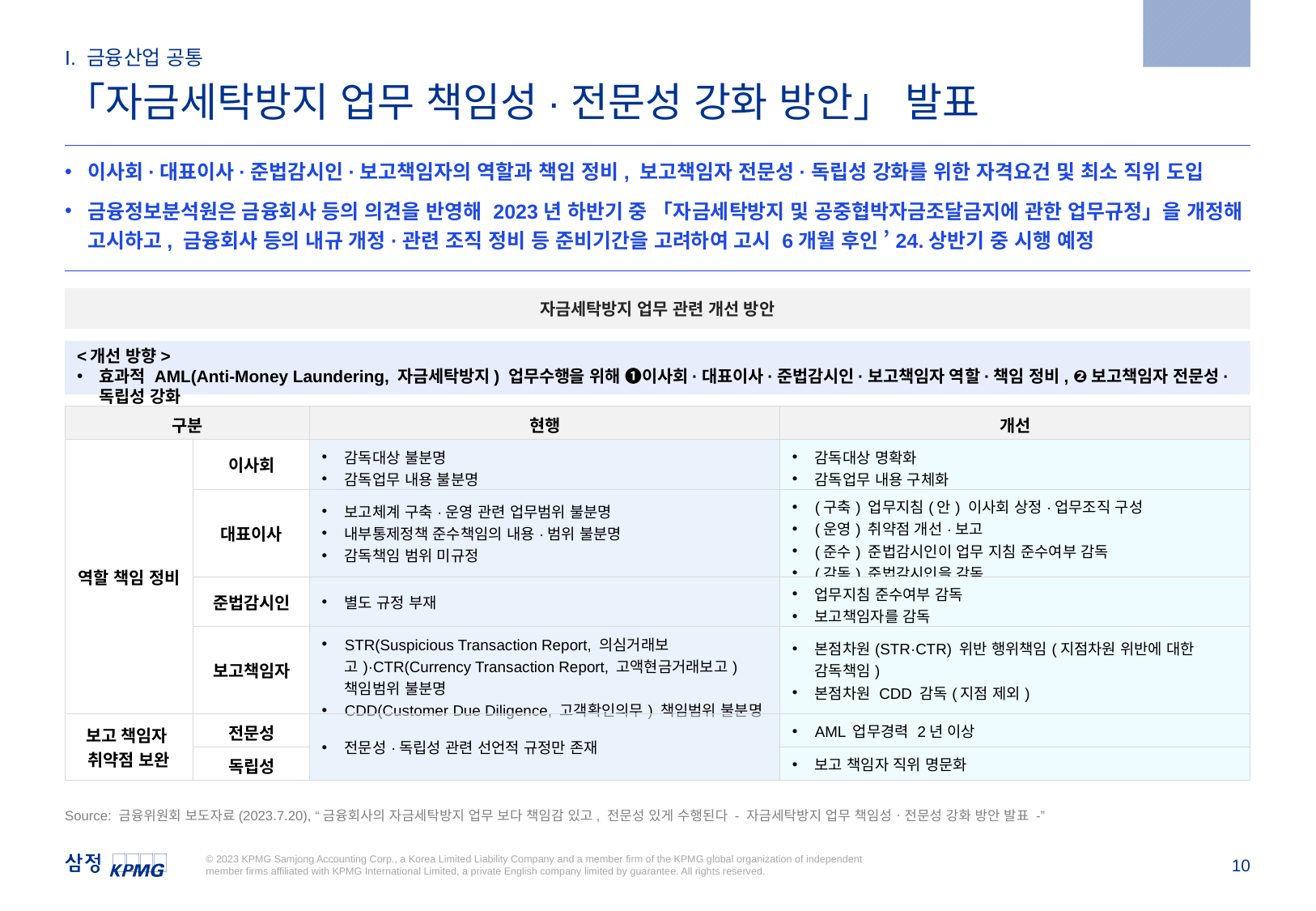

2023.7.20
I. 금융산업 공통
「자금세탁방지 업무 책임성·전문성 강화 방안」 발표
이사회·대표이사·준법감시인·보고책임자의 역할과 책임 정비, 보고책임자 전문성·독립성 강화를 위한 자격요건 및 최소 직위 도입
금융정보분석원은 금융회사 등의 의견을 반영해 2023년 하반기 중 「자금세탁방지 및 공중협박자금조달금지에 관한 업무규정」을 개정해 고시하고, 금융회사 등의 내규 개정·관련 조직 정비 등 준비기간을 고려하여 고시 6개월 후인 ’24.상반기 중 시행 예정
자금세탁방지 업무 관련 개선 방안
<개선 방향>
효과적 AML(Anti-Money Laundering, 자금세탁방지) 업무수행을 위해 ❶이사회·대표이사·준법감시인·보고책임자 역할·책임 정비, ❷보고책임자 전문성·독립성 강화
| 구분 |  | 현행 | 개선 |
| --- | --- | --- | --- |
| 역할 책임 정비 | 이사회 | 감독대상 불분명 감독업무 내용 불분명 | 감독대상 명확화 감독업무 내용 구체화 |
|  | 대표이사 | 보고체계 구축·운영 관련 업무범위 불분명 내부통제정책 준수책임의 내용·범위 불분명 감독책임 범위 미규정 | (구축) 업무지침(안) 이사회 상정·업무조직 구성 (운영) 취약점 개선·보고 (준수) 준법감시인이 업무 지침 준수여부 감독 (감독) 준법감시인을 감독 |
|  | 준법감시인 | 별도 규정 부재 | 업무지침 준수여부 감독 보고책임자를 감독 |
|  | 보고책임자 | STR(Suspicious Transaction Report, 의심거래보고)·CTR(Currency Transaction Report, 고액현금거래보고) 책임범위 불분명 CDD(Customer Due Diligence, 고객확인의무) 책임범위 불분명 | 본점차원(STR·CTR) 위반 행위책임(지점차원 위반에 대한 감독책임) 본점차원 CDD 감독(지점 제외) |
| 보고 책임자 취약점 보완 | 전문성 | 전문성·독립성 관련 선언적 규정만 존재 | AML 업무경력 2년 이상 |
|  | 독립성 |  | 보고 책임자 직위 명문화 |
Source: 금융위원회 보도자료(2023.7.20), “금융회사의 자금세탁방지 업무 보다 책임감 있고, 전문성 있게 수행된다 - 자금세탁방지 업무 책임성ㆍ전문성 강화 방안 발표 -”